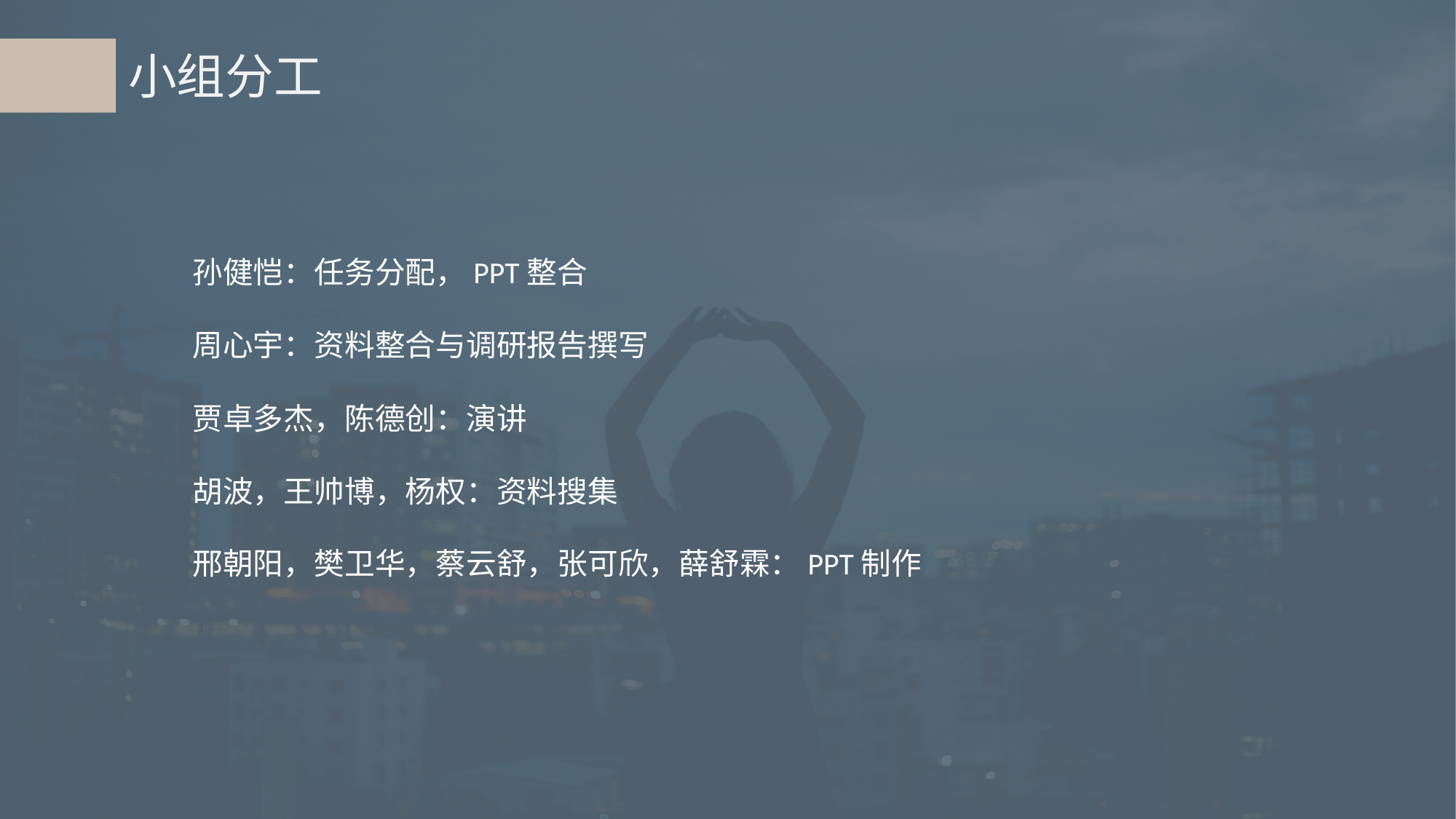

小组分工
孙健恺：任务分配，PPT整合
周心宇：资料整合与调研报告撰写
贾卓多杰，陈德创：演讲
胡波，王帅博，杨权：资料搜集
邢朝阳，樊卫华，蔡云舒，张可欣，薛舒霖：PPT制作